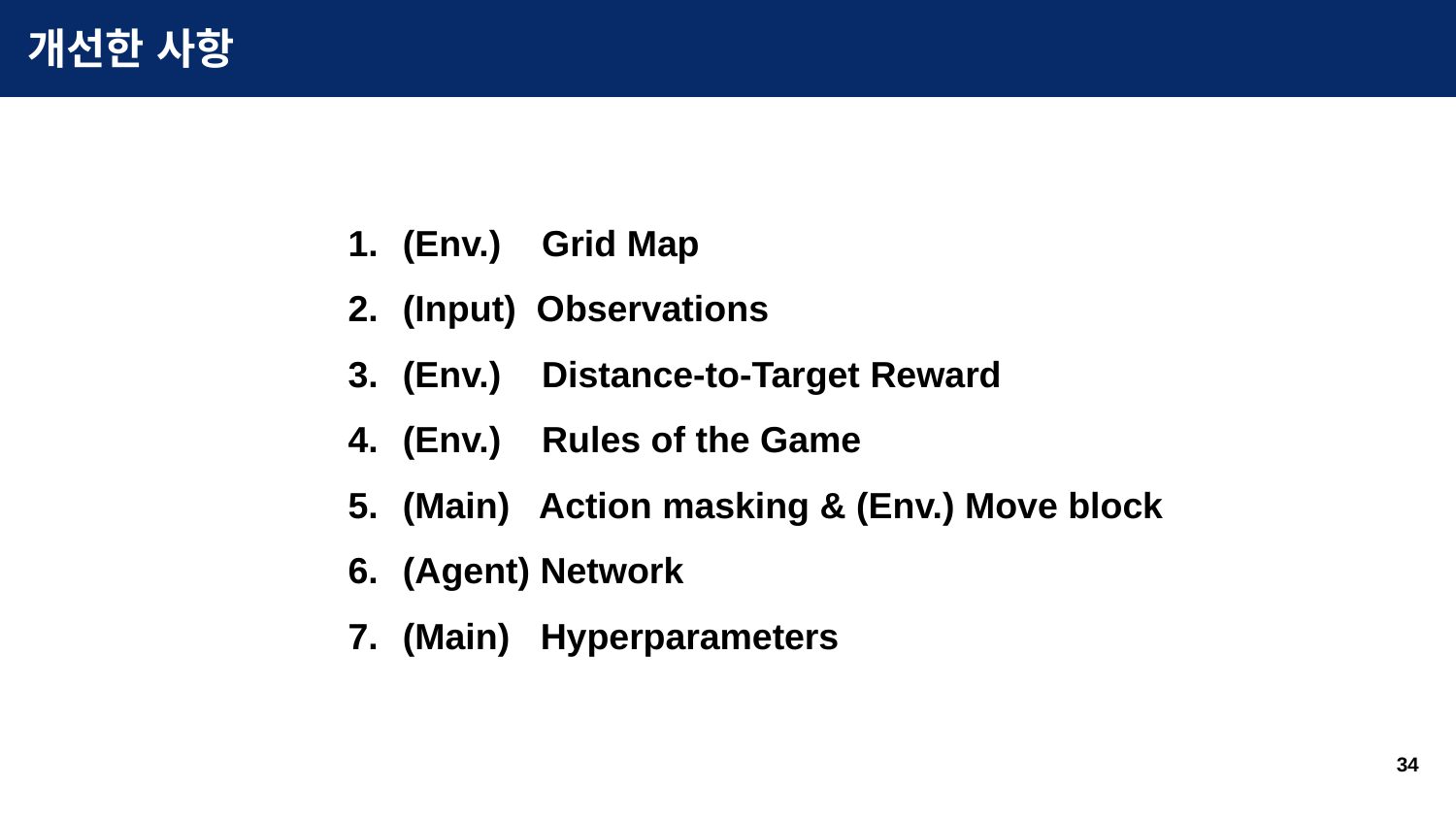

# 개선한 사항
(Env.)    Grid Map
(Input)  Observations
(Env.)    Distance-to-Target Reward
(Env.)    Rules of the Game
(Main)   Action masking & (Env.) Move block
(Agent) Network
(Main)   Hyperparameters
34